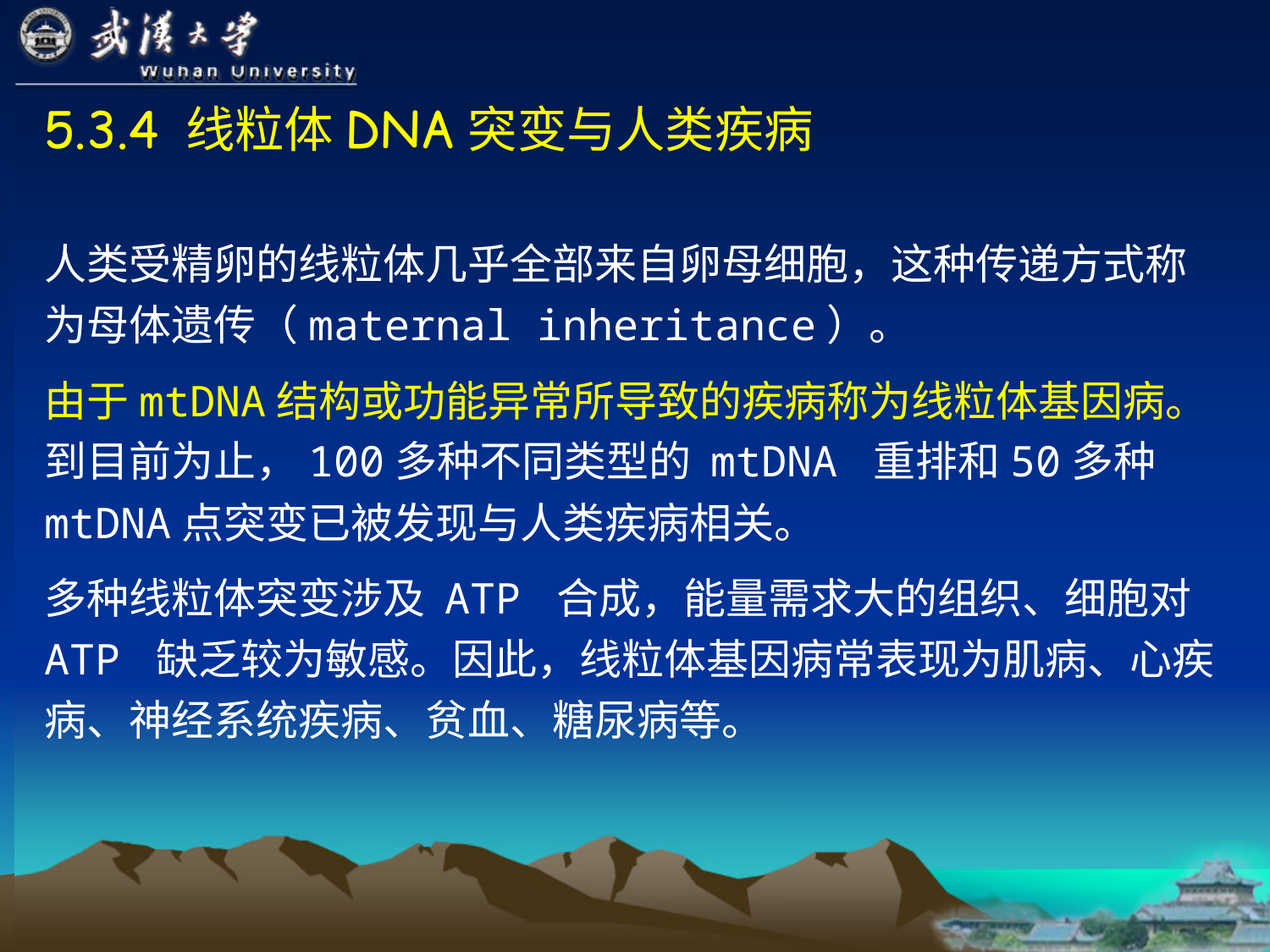

5.3.4 线粒体DNA突变与人类疾病

人类受精卵的线粒体几乎全部来自卵母细胞，这种传递方式称为母体遗传（maternal inheritance）。
由于mtDNA结构或功能异常所导致的疾病称为线粒体基因病。到目前为止，100多种不同类型的 mtDNA 重排和50多种 mtDNA点突变已被发现与人类疾病相关。
多种线粒体突变涉及 ATP 合成，能量需求大的组织、细胞对ATP 缺乏较为敏感。因此，线粒体基因病常表现为肌病、心疾病、神经系统疾病、贫血、糖尿病等。